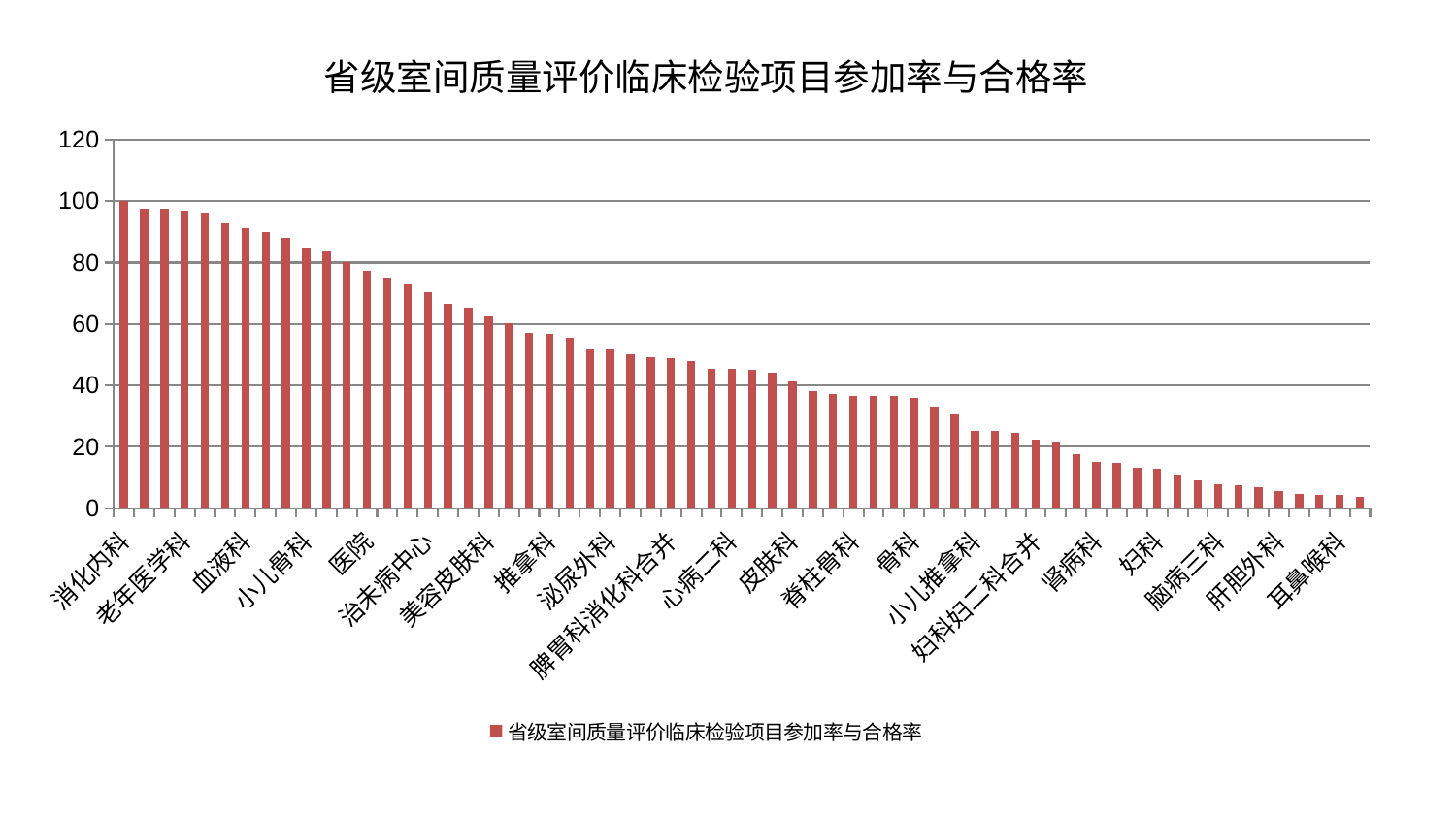

### Chart: 省级室间质量评价临床检验项目参加率与合格率

| Category | 省级室间质量评价临床检验项目参加率与合格率 |
|---|---|
| 消化内科 | 100.0 |
| 普通外科 | 97.60984873475006 |
| 口腔科 | 97.50199562908097 |
| 老年医学科 | 96.94844444799912 |
| 儿科 | 96.0076546314469 |
| 肝病科 | 92.77303587442788 |
| 血液科 | 91.2403681728573 |
| 东区重症医学科 | 90.01575029904208 |
| 肾脏内科 | 87.98242088056631 |
| 小儿骨科 | 84.55158034551022 |
| 内分泌科 | 83.72110732558383 |
| 身心医学科 | 80.30665773282026 |
| 医院 | 77.42078038524079 |
| 微创骨科 | 75.21836067804864 |
| 重症医学科 | 72.94519984487566 |
| 治未病中心 | 70.24056296558143 |
| 脑病二科 | 66.46875232454957 |
| 男科 | 65.31418882606687 |
| 美容皮肤科 | 62.34818107891752 |
| 眼科 | 60.16041931740634 |
| 肿瘤内科 | 57.12193498862248 |
| 推拿科 | 56.930767214531336 |
| 胸外科 | 55.50398316928527 |
| 关节骨科 | 51.73896787235078 |
| 泌尿外科 | 51.67534259775262 |
| 肛肠科 | 50.07986459885729 |
| 东区肾病科 | 49.10414174716506 |
| 脾胃科消化科合并 | 48.791867002523496 |
| 周围血管科 | 47.96227493942972 |
| 中医经典科 | 45.58051801370033 |
| 心病二科 | 45.49891445789495 |
| 心血管内科 | 45.26198911965316 |
| 心病三科 | 44.08801857849647 |
| 皮肤科 | 41.316974594973345 |
| 神经外科 | 38.07044528244706 |
| 综合内科 | 37.337777056474955 |
| 脊柱骨科 | 36.69550915950659 |
| 脾胃病科 | 36.44184072059313 |
| 乳腺甲状腺外科 | 36.428579871446715 |
| 骨科 | 35.94051565364922 |
| 创伤骨科 | 33.013939752162656 |
| 呼吸内科 | 30.581728870586915 |
| 小儿推拿科 | 25.303882083923096 |
| 心病四科 | 25.144843847016478 |
| 神经内科 | 24.5259194723982 |
| 妇科妇二科合并 | 22.348145769451705 |
| 中医外治中心 | 21.3648002722782 |
| 产科 | 17.51468472916217 |
| 肾病科 | 15.230746556070773 |
| 运动损伤骨科 | 14.845045238926533 |
| 妇二科 | 13.351442246601033 |
| 妇科 | 12.985923215643401 |
| 脑病一科 | 10.960922948456098 |
| 西区重症医学科 | 9.0532901088342 |
| 脑病三科 | 7.980286670210071 |
| 心病一科 | 7.641770873542732 |
| 针灸科 | 6.950916951290405 |
| 肝胆外科 | 5.53912071119743 |
| 显微骨科 | 4.556116436701459 |
| 康复科 | 4.246884530354344 |
| 耳鼻喉科 | 4.224393068726021 |
| 风湿病科 | 3.865443513869595 |
227